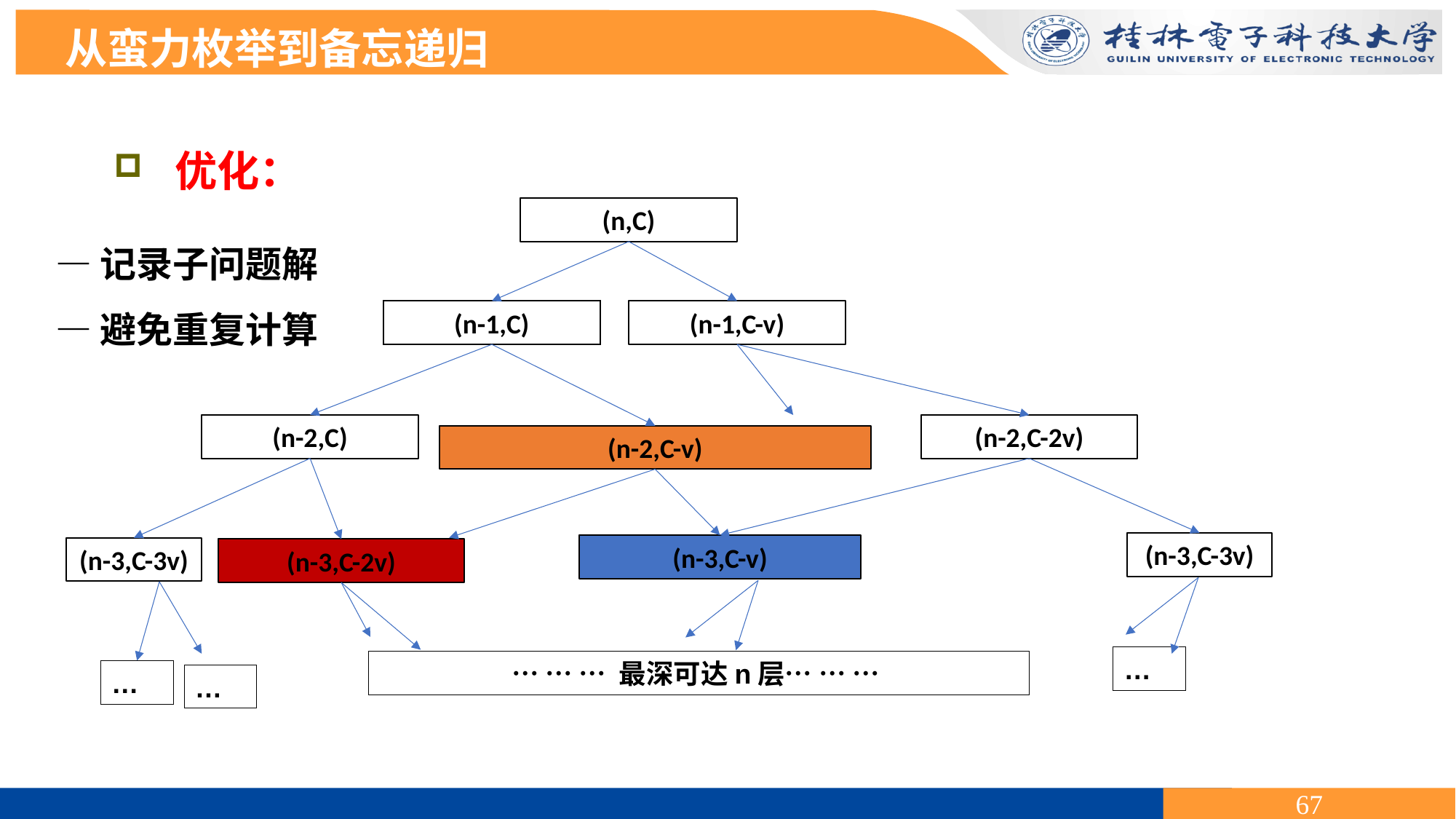

从蛮力枚举到备忘递归
 优化：
(n,C)
—记录子问题解
—避免重复计算
(n-1,C)
(n-1,C-v)
(n-2,C)
(n-2,C-2v)
(n-2,C-v)
(n-3,C-3v)
(n-3,C-v)
(n-3,C-3v)
(n-3,C-2v)
…
… … … 最深可达n层… … …
…
…